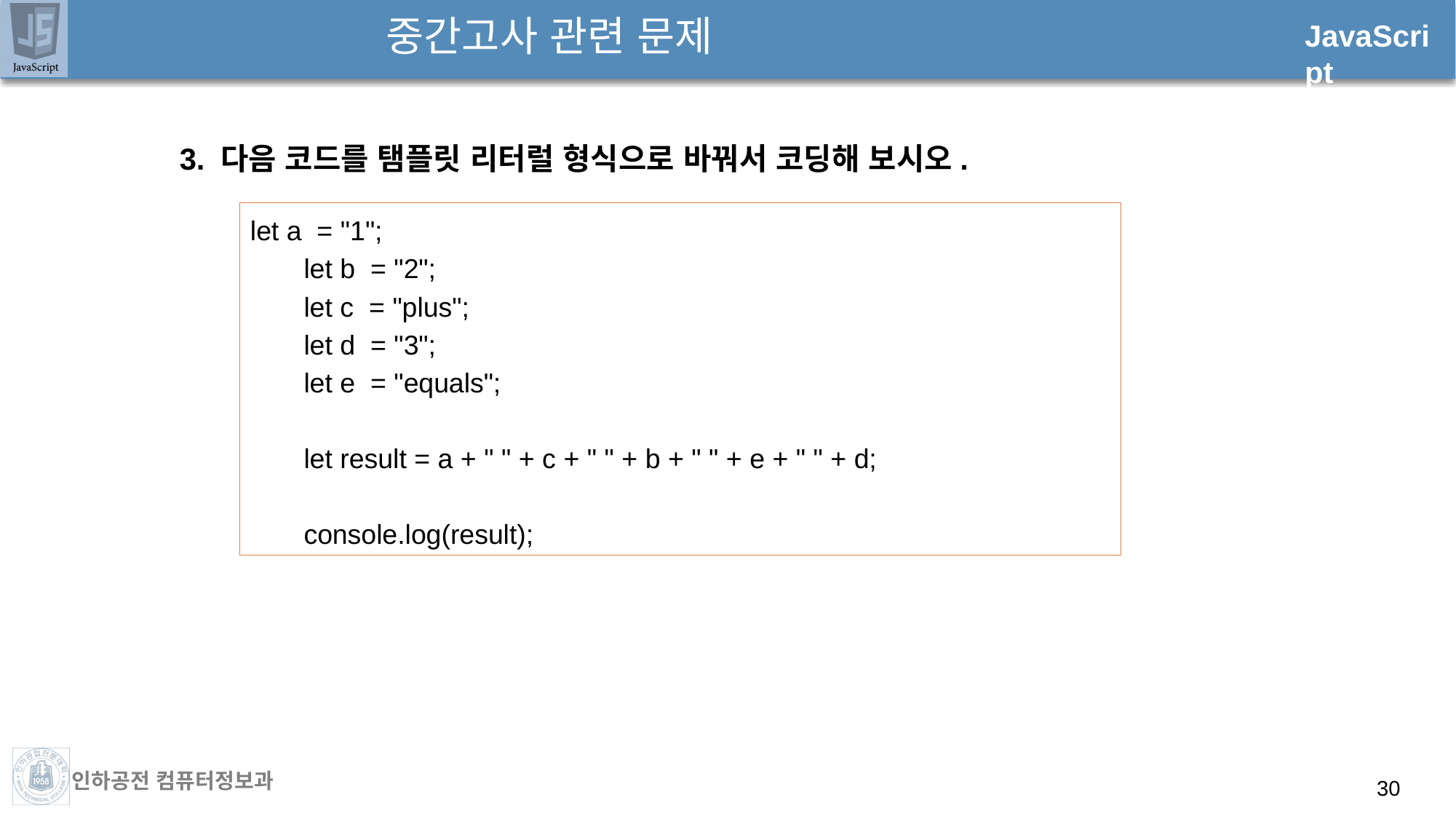

# 중간고사 관련 문제

3. 다음 코드를 탬플릿 리터럴 형식으로 바꿔서 코딩해 보시오.

let a  = "1";
       let b  = "2";
       let c  = "plus";
       let d  = "3";
       let e  = "equals";

       let result = a + " " + c + " " + b + " " + e + " " + d;

       console.log(result);